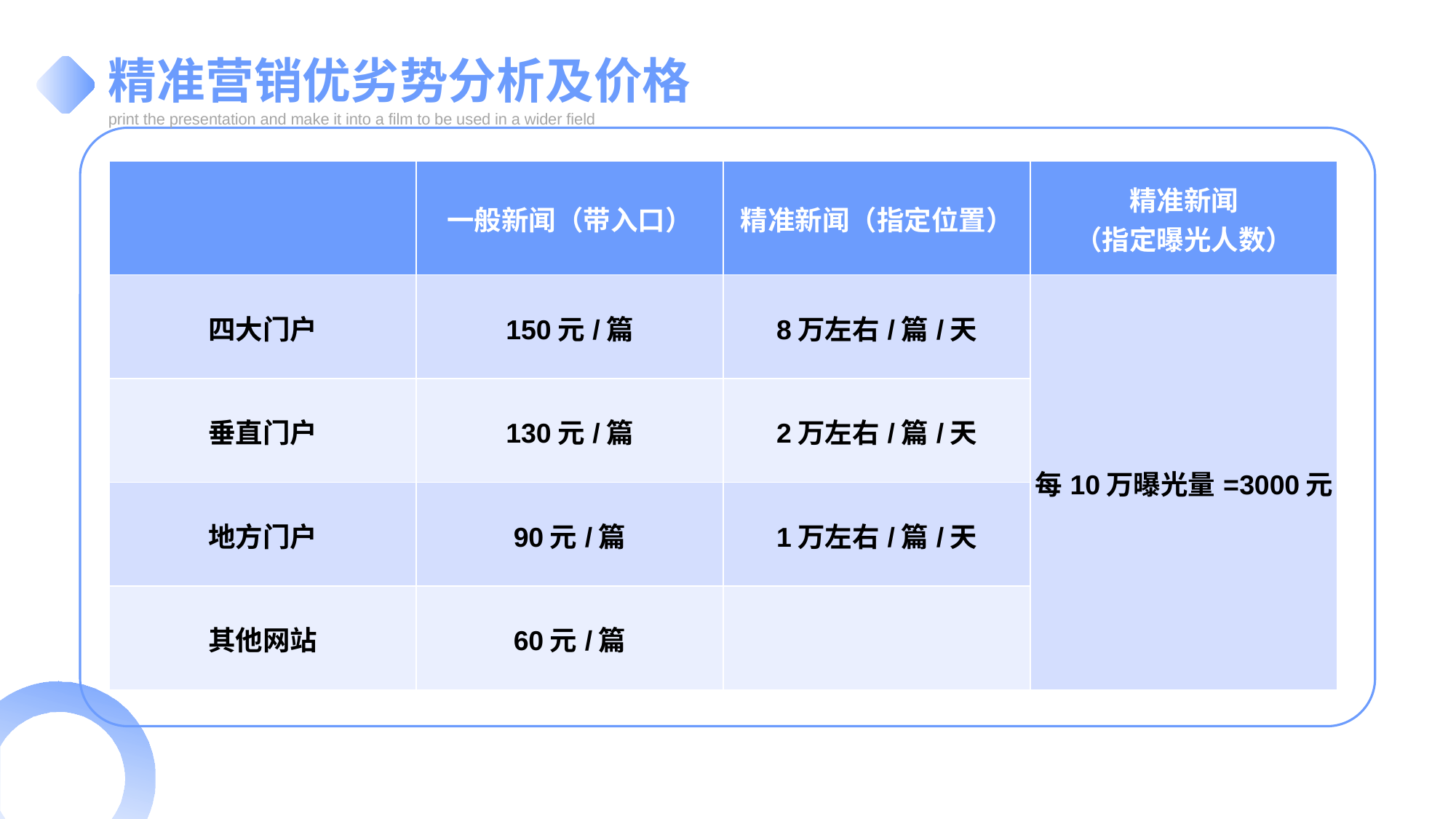

精准营销优劣势分析及价格
print the presentation and make it into a film to be used in a wider field

|  | 一般新闻（带入口） | 精准新闻（指定位置） | 精准新闻 （指定曝光人数） |
| --- | --- | --- | --- |
| 四大门户 | 150元/篇 | 8万左右/篇/天 | 每10万曝光量=3000元 |
| 垂直门户 | 130元/篇 | 2万左右/篇/天 |  |
| 地方门户 | 90元/篇 | 1万左右/篇/天 |  |
| 其他网站 | 60元/篇 |  |  |